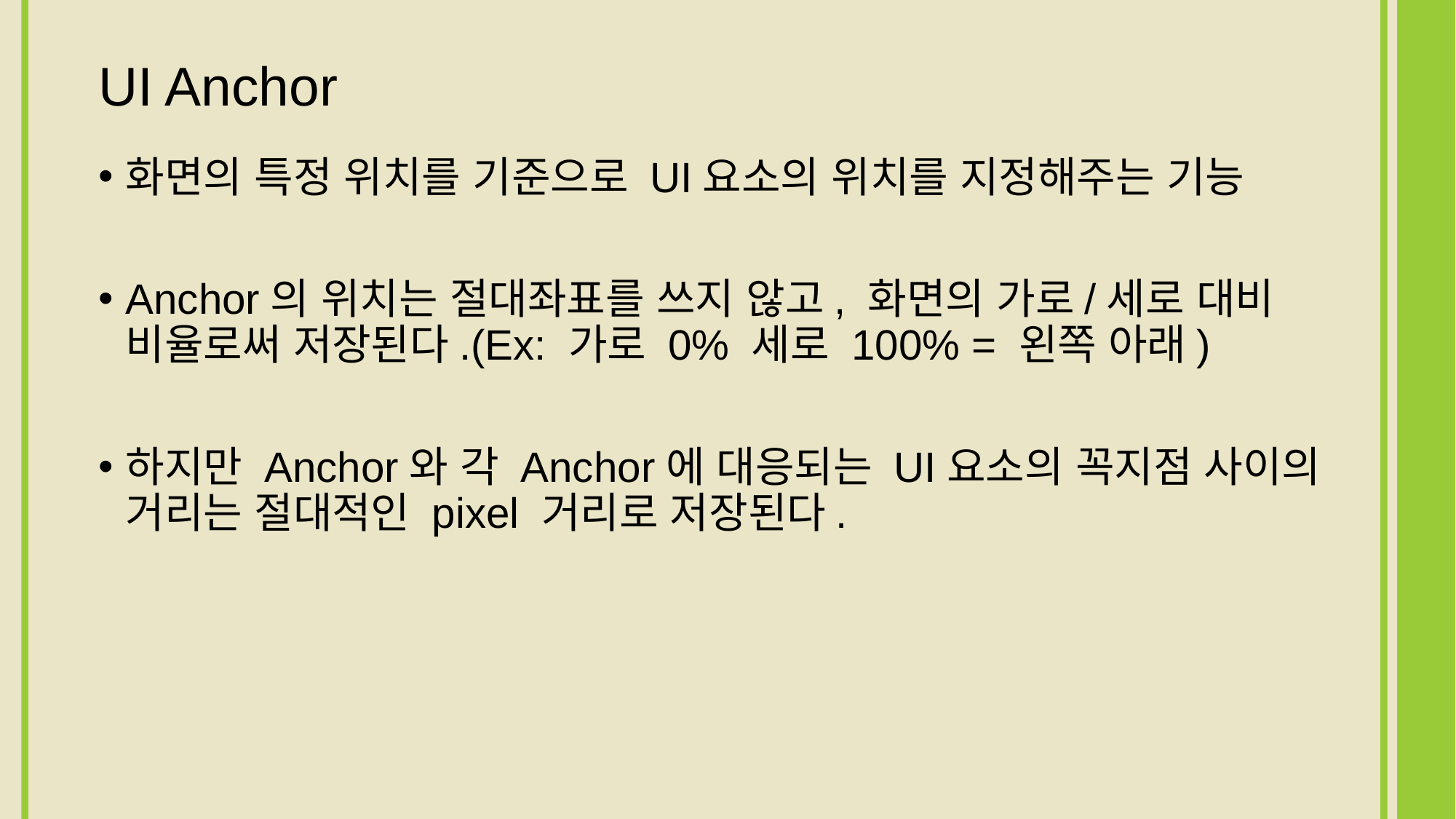

# UI Anchor
화면의 특정 위치를 기준으로 UI요소의 위치를 지정해주는 기능

Anchor의 위치는 절대좌표를 쓰지 않고, 화면의 가로/세로 대비 비율로써 저장된다.(Ex: 가로 0% 세로 100% = 왼쪽 아래)

하지만 Anchor와 각 Anchor에 대응되는 UI요소의 꼭지점 사이의 거리는 절대적인 pixel 거리로 저장된다.